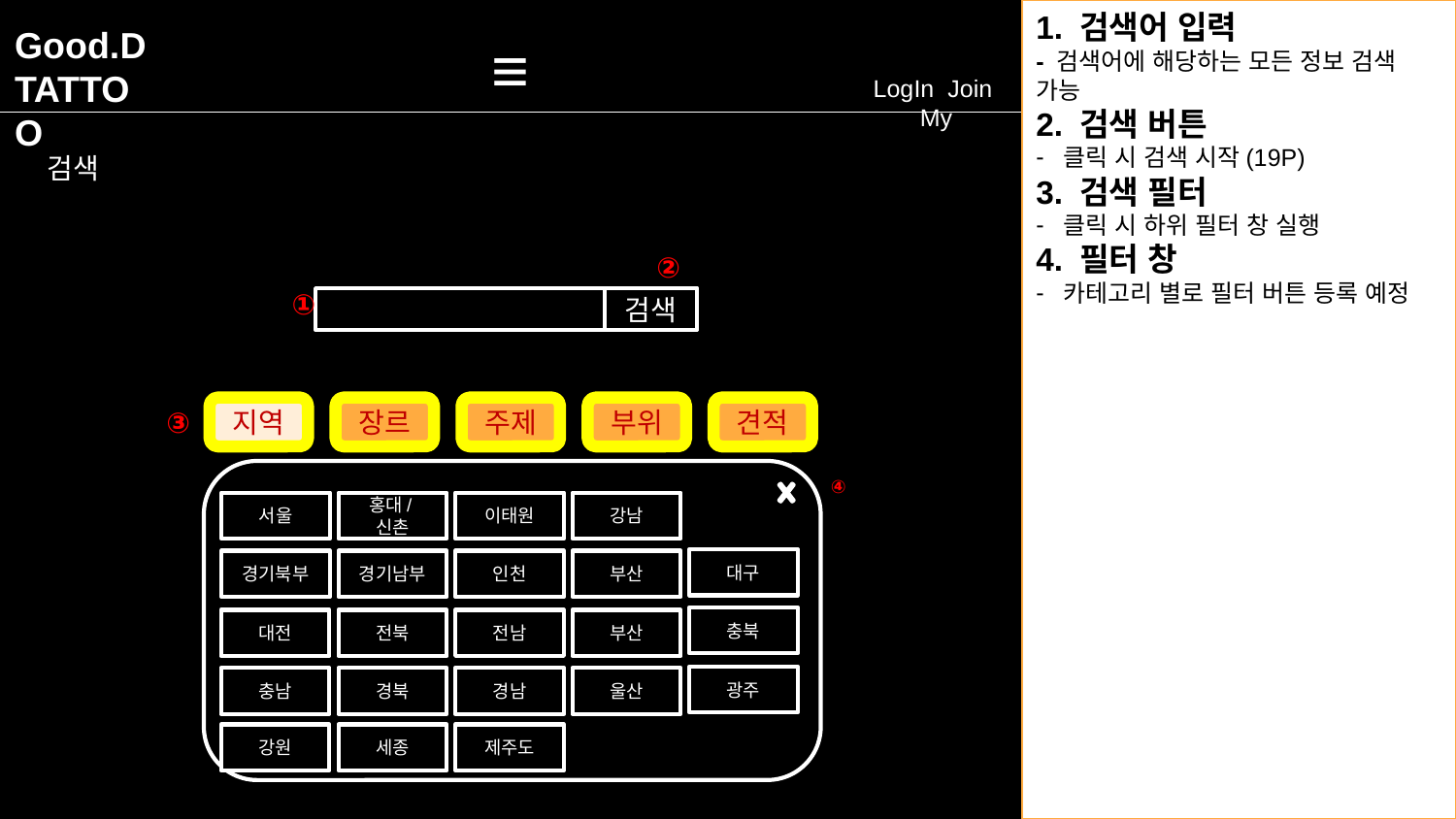

1. 검색어 입력
- 검색어에 해당하는 모든 정보 검색 가능
2. 검색 버튼
클릭 시 검색 시작(19P)
3. 검색 필터
클릭 시 하위 필터 창 실행
4. 필터 창
카테고리 별로 필터 버튼 등록 예정
Good.D
TATTOO
≡
LogIn  Join  My
검색
②
①

검색
③
지역
장르
주제
부위
견적

④

서울
홍대/신촌
이태원
강남
대구
경기북부
경기남부
인천
부산
충북
대전
전북
전남
부산
광주
충남
경북
경남
울산
강원
세종
제주도